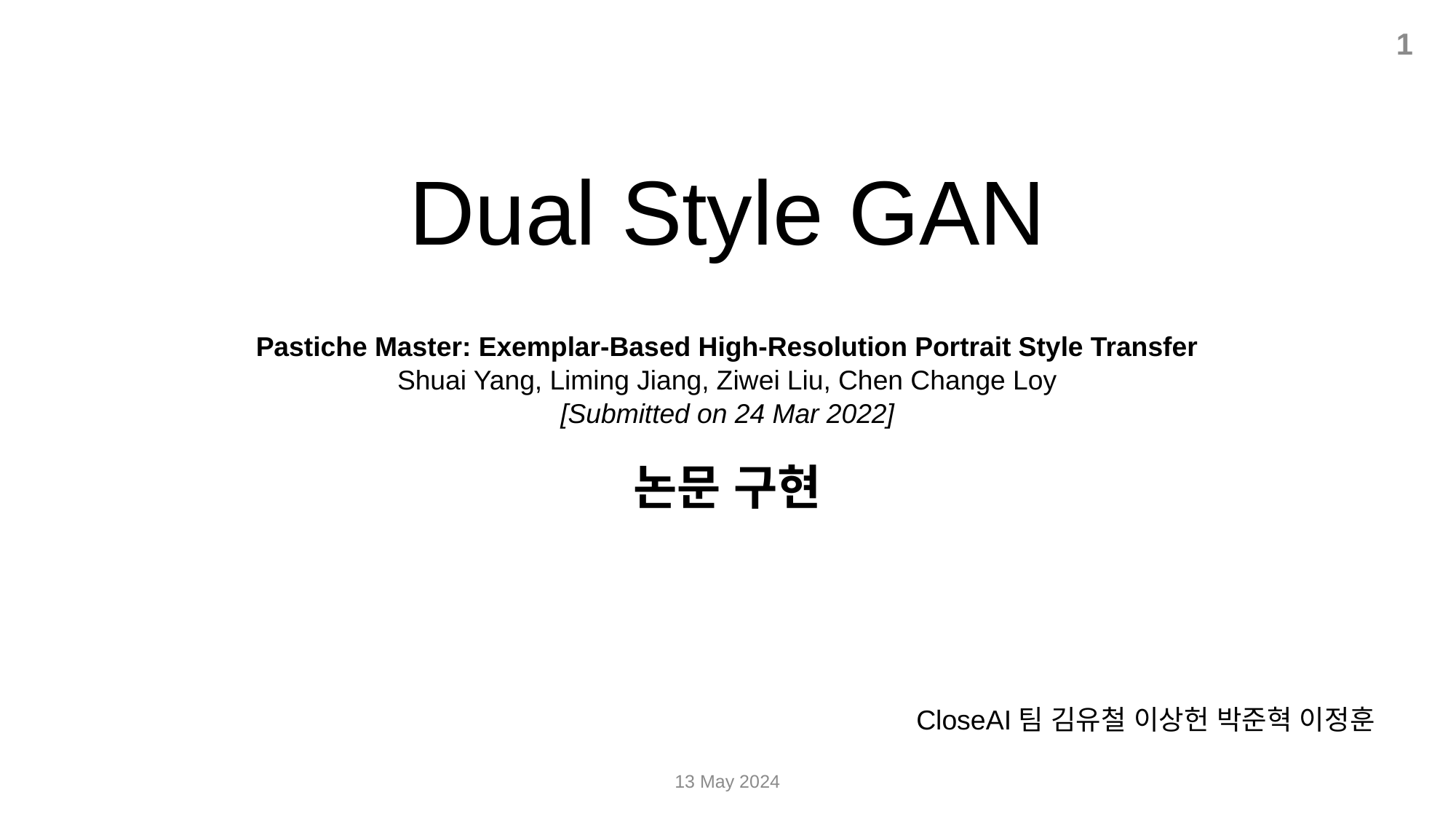

1
# Dual Style GAN
Pastiche Master: Exemplar-Based High-Resolution Portrait Style Transfer
Shuai Yang, Liming Jiang, Ziwei Liu, Chen Change Loy
[Submitted on 24 Mar 2022]

논문 구현

CloseAI팀 김유철 이상헌 박준혁 이정훈
13 May 2024